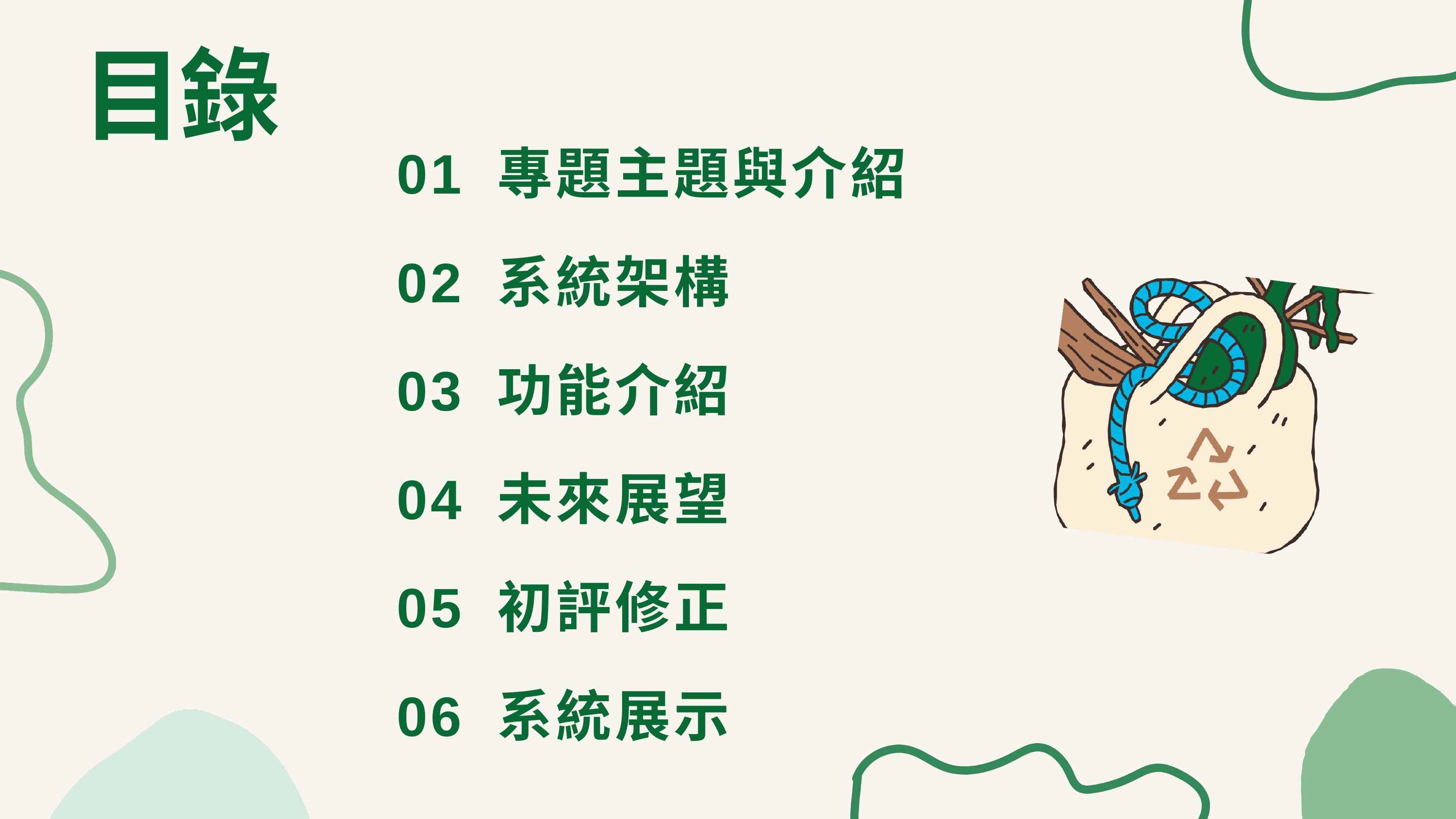

目錄
01 專題主題與介紹
02 系統架構
03 功能介紹
04 未來展望
05 初評修正
06 系統展示